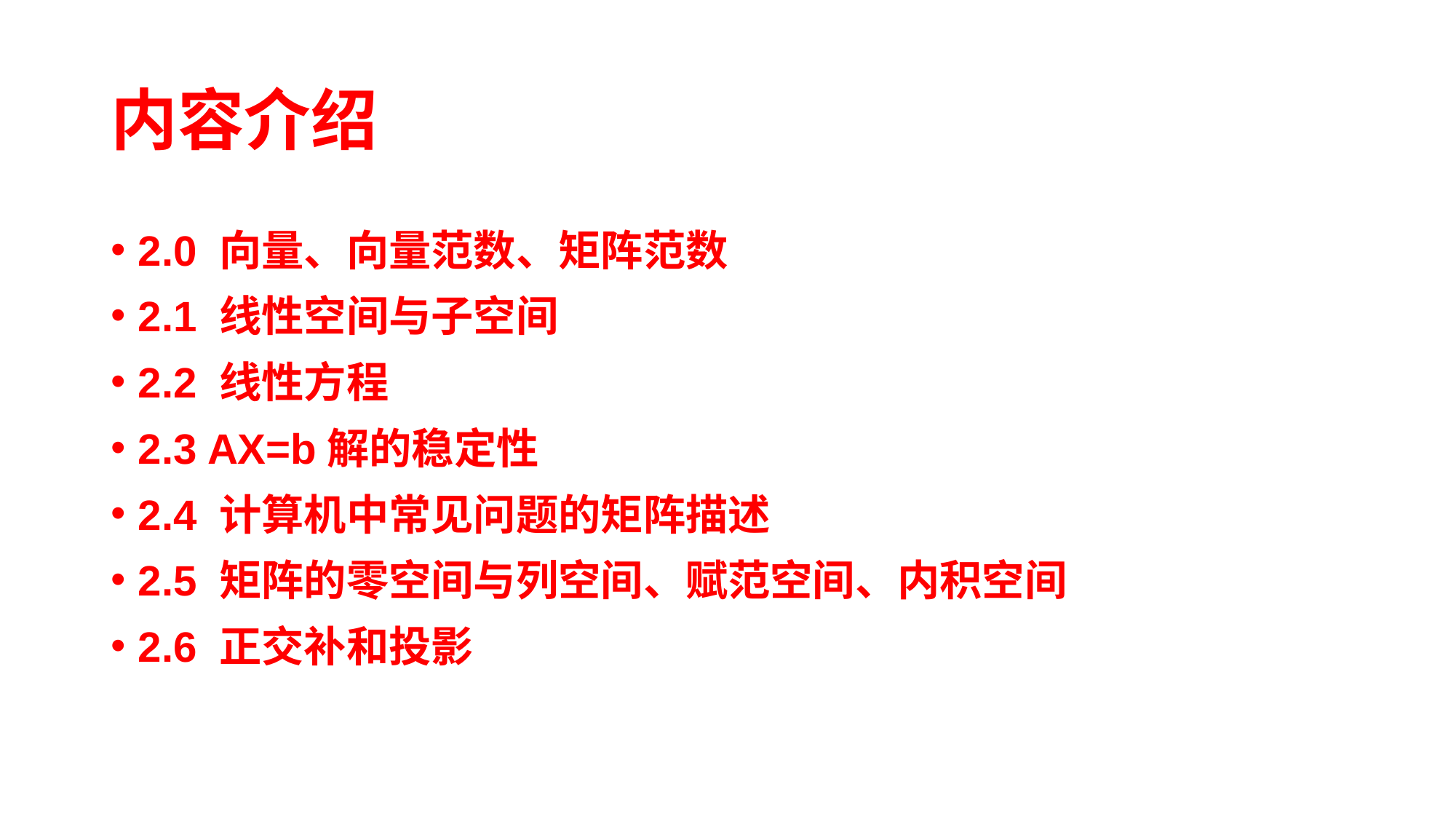

# 内容介绍
2.0 向量、向量范数、矩阵范数
2.1 线性空间与子空间
2.2 线性方程
2.3 AX=b解的稳定性
2.4 计算机中常见问题的矩阵描述
2.5 矩阵的零空间与列空间、赋范空间、内积空间
2.6 正交补和投影